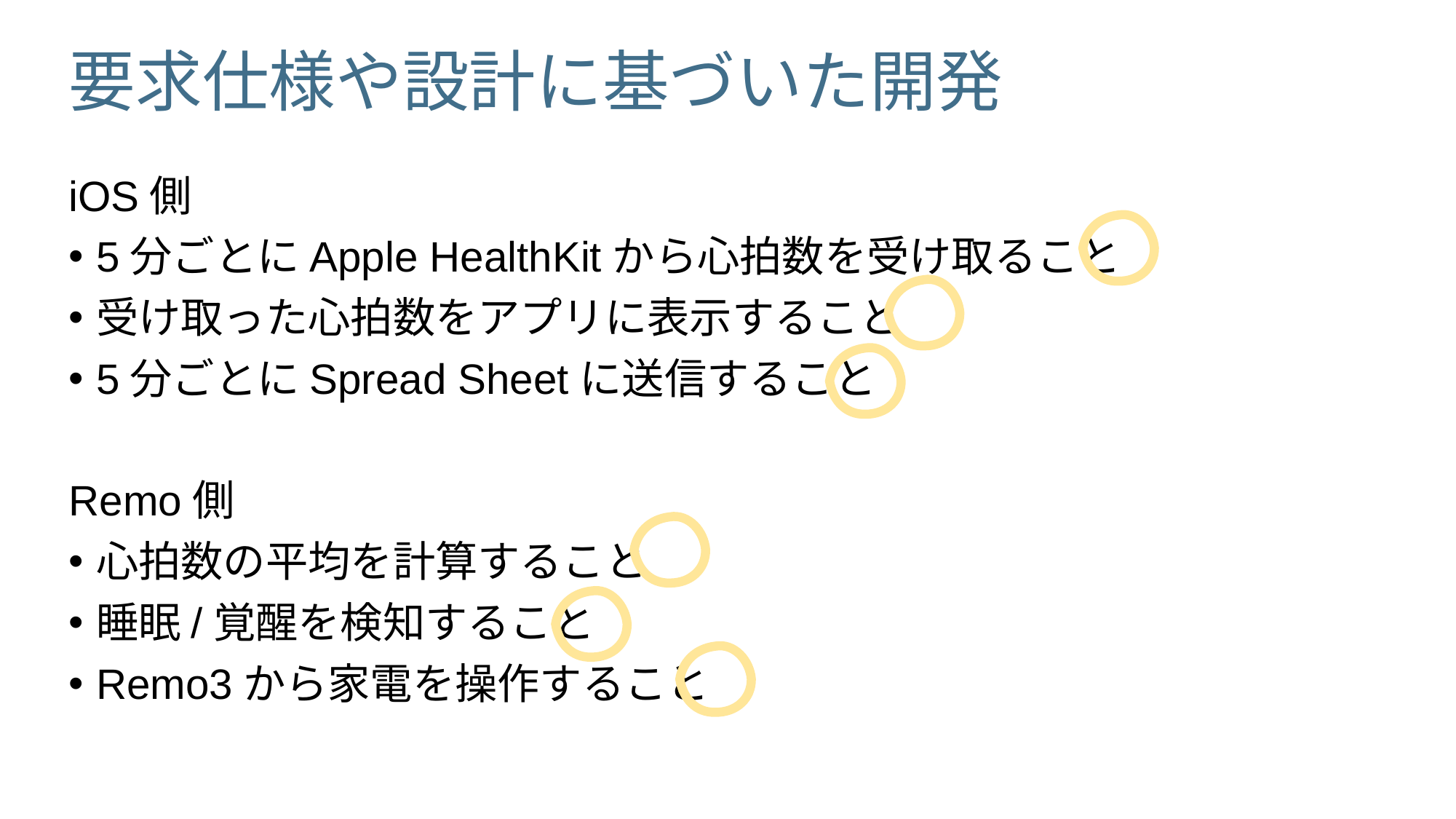

# 要求仕様や設計に基づいた開発
iOS側
5分ごとにApple HealthKitから心拍数を受け取ること
受け取った心拍数をアプリに表示すること
5分ごとにSpread Sheetに送信すること

Remo側
心拍数の平均を計算すること
睡眠/覚醒を検知すること
Remo3から家電を操作すること